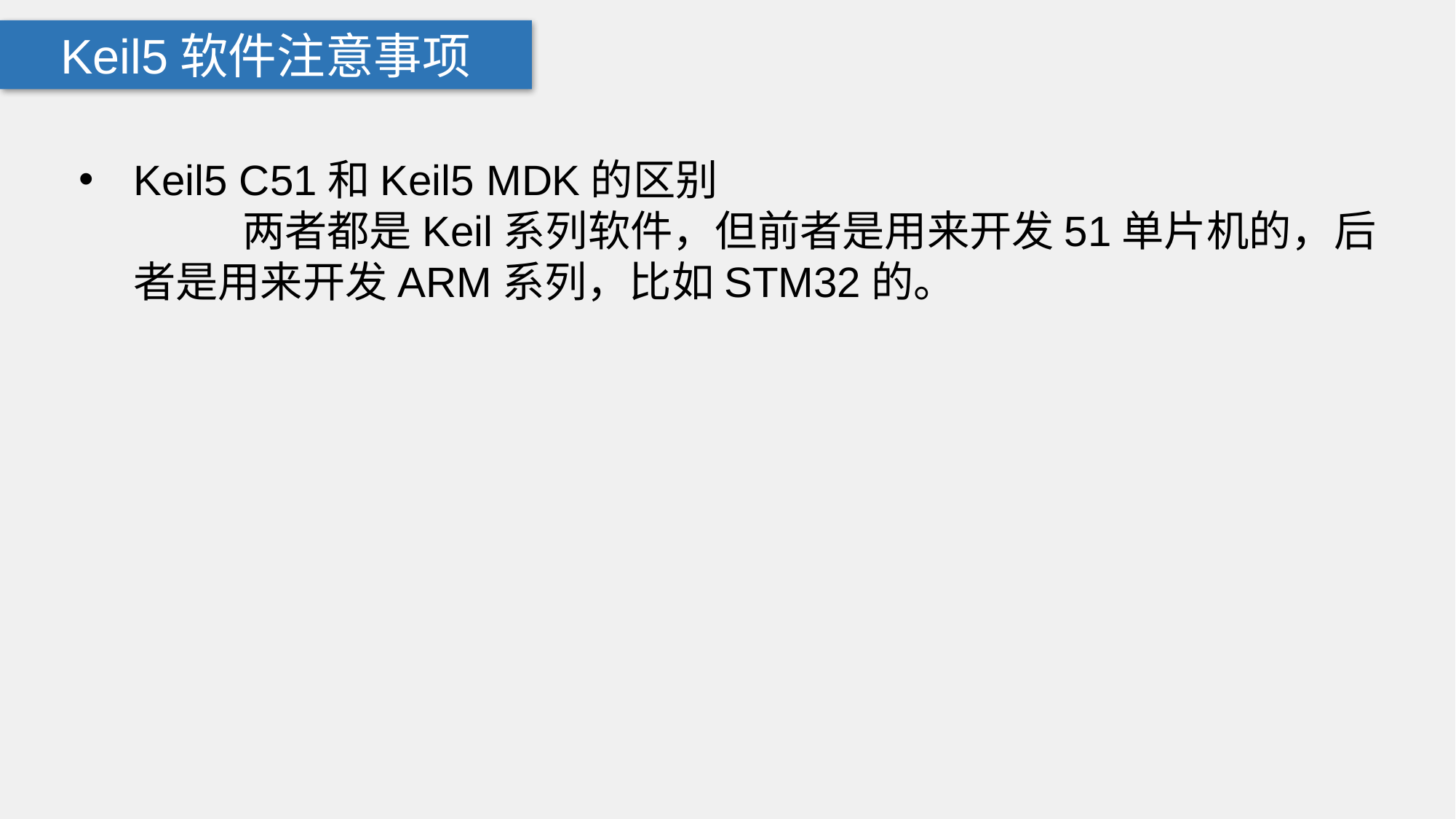

Keil5软件注意事项
Keil5 C51和Keil5 MDK的区别
	两者都是Keil系列软件，但前者是用来开发51单片机的，后者是用来开发ARM系列，比如STM32的。